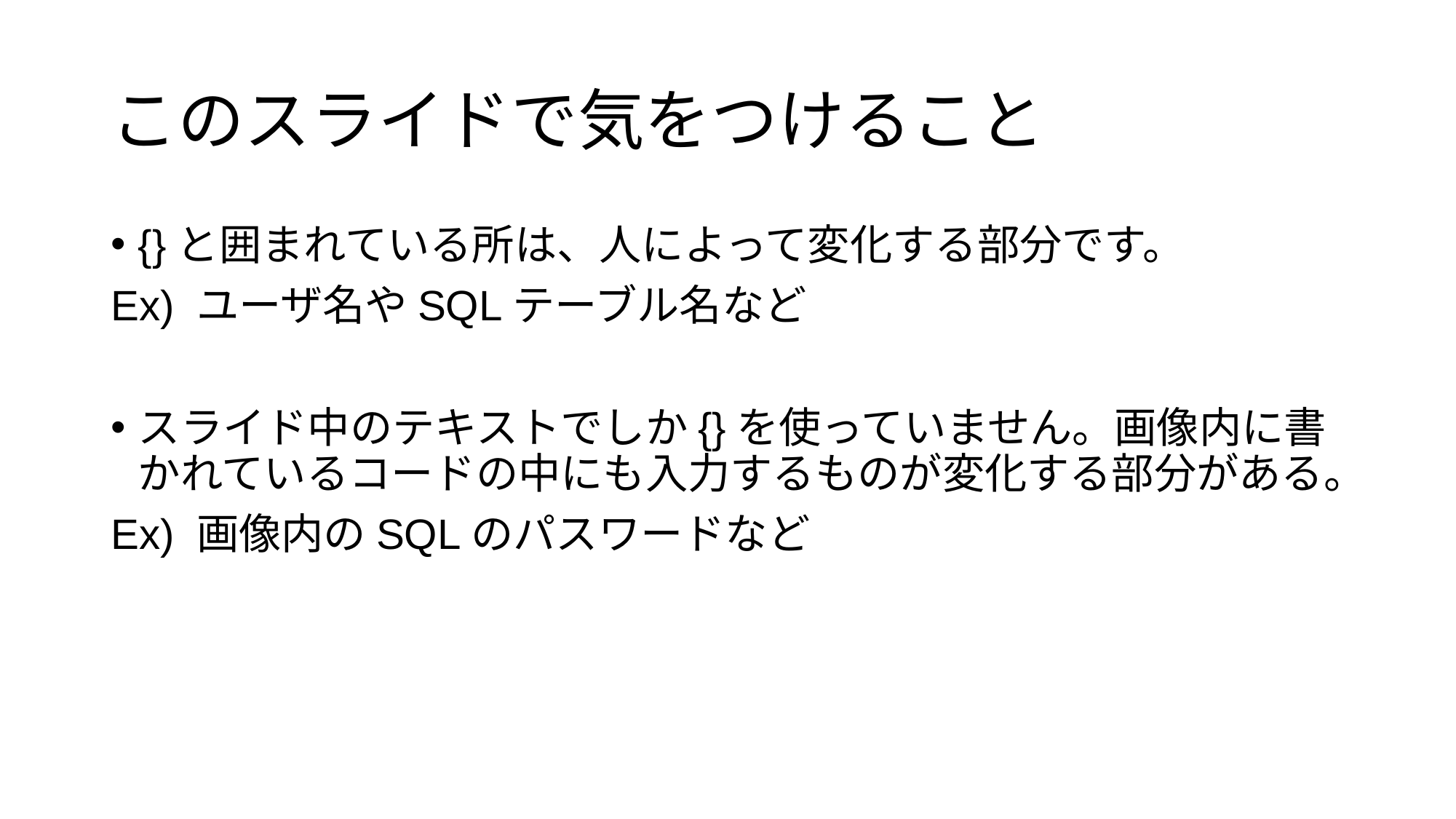

# このスライドで気をつけること
{}と囲まれている所は、人によって変化する部分です。
Ex) ユーザ名やSQLテーブル名など

スライド中のテキストでしか{}を使っていません。画像内に書かれているコードの中にも入力するものが変化する部分がある。
Ex) 画像内のSQLのパスワードなど